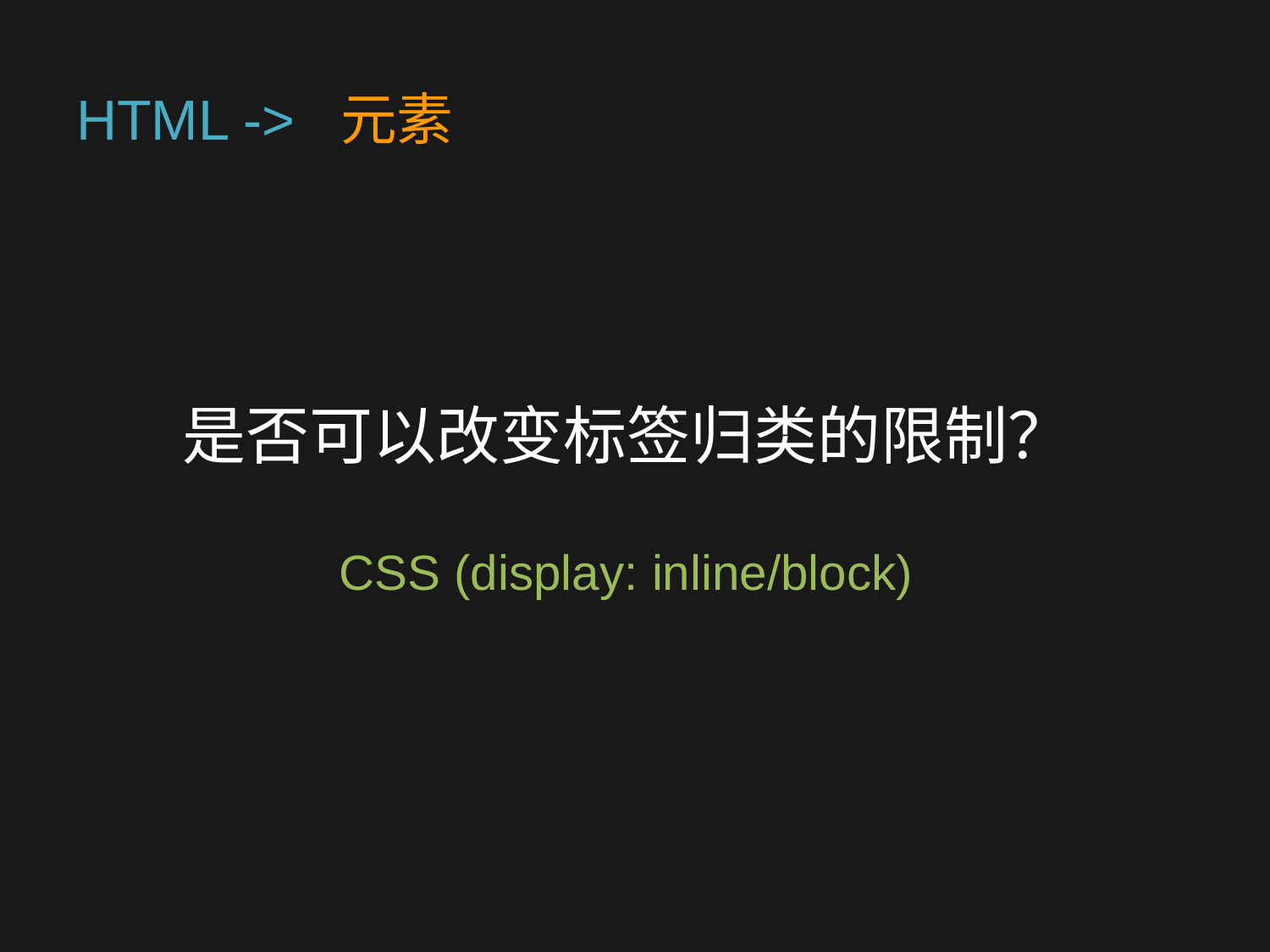

# HTML ->  元素

是否可以改变标签归类的限制？

CSS (display: inline/block)